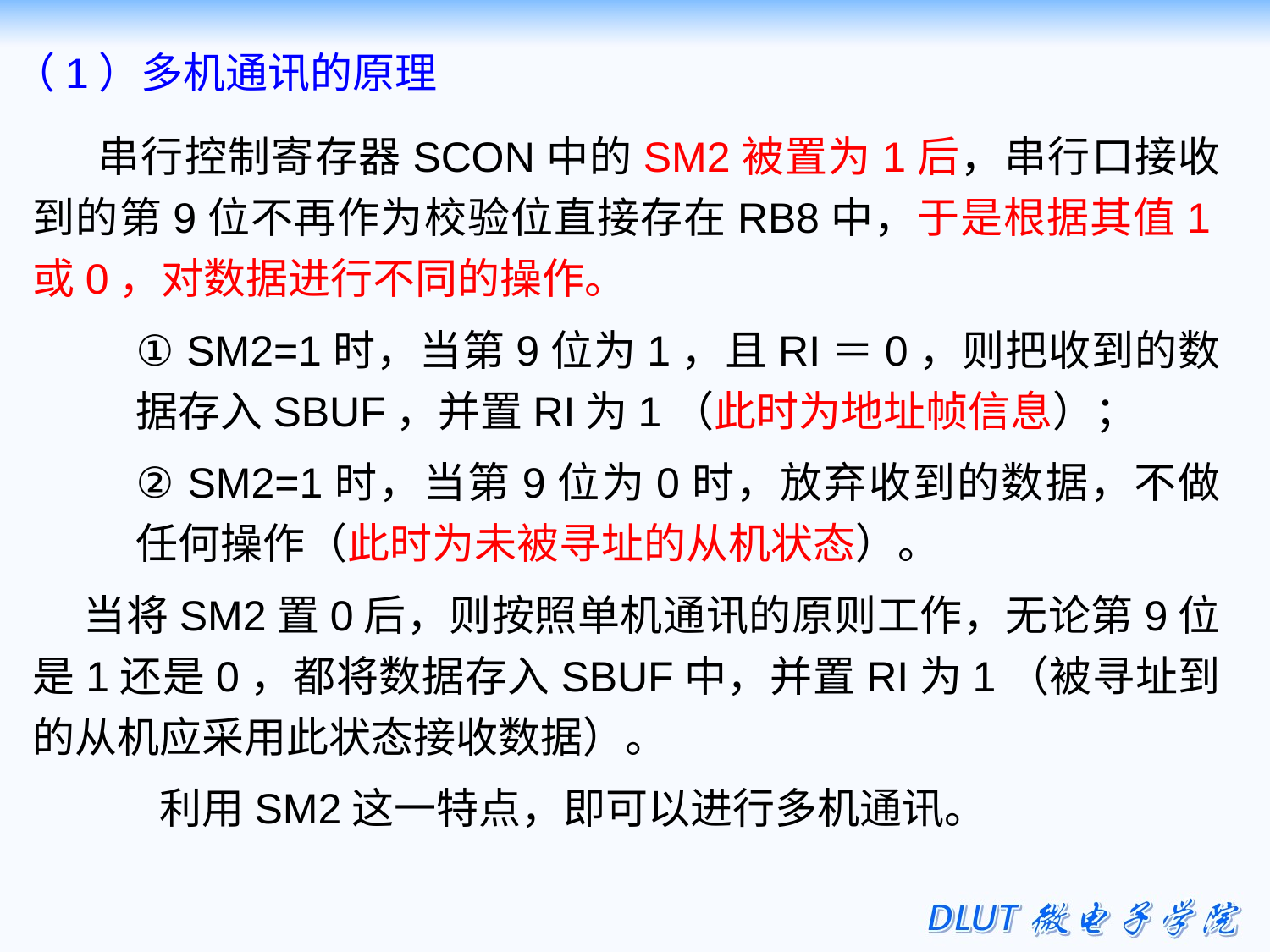

（1）多机通讯的原理
     串行控制寄存器SCON中的SM2被置为1后，串行口接收到的第9位不再作为校验位直接存在RB8中，于是根据其值1或0，对数据进行不同的操作。
 SM2=1时，当第9位为1，且RI＝0，则把收到的数据存入SBUF，并置RI为1（此时为地址帧信息）；
 SM2=1时，当第9位为0时，放弃收到的数据，不做任何操作（此时为未被寻址的从机状态）。
    当将SM2置0后，则按照单机通讯的原则工作，无论第9位是1还是0，都将数据存入SBUF中，并置RI为1（被寻址到的从机应采用此状态接收数据）。
	利用SM2这一特点，即可以进行多机通讯。